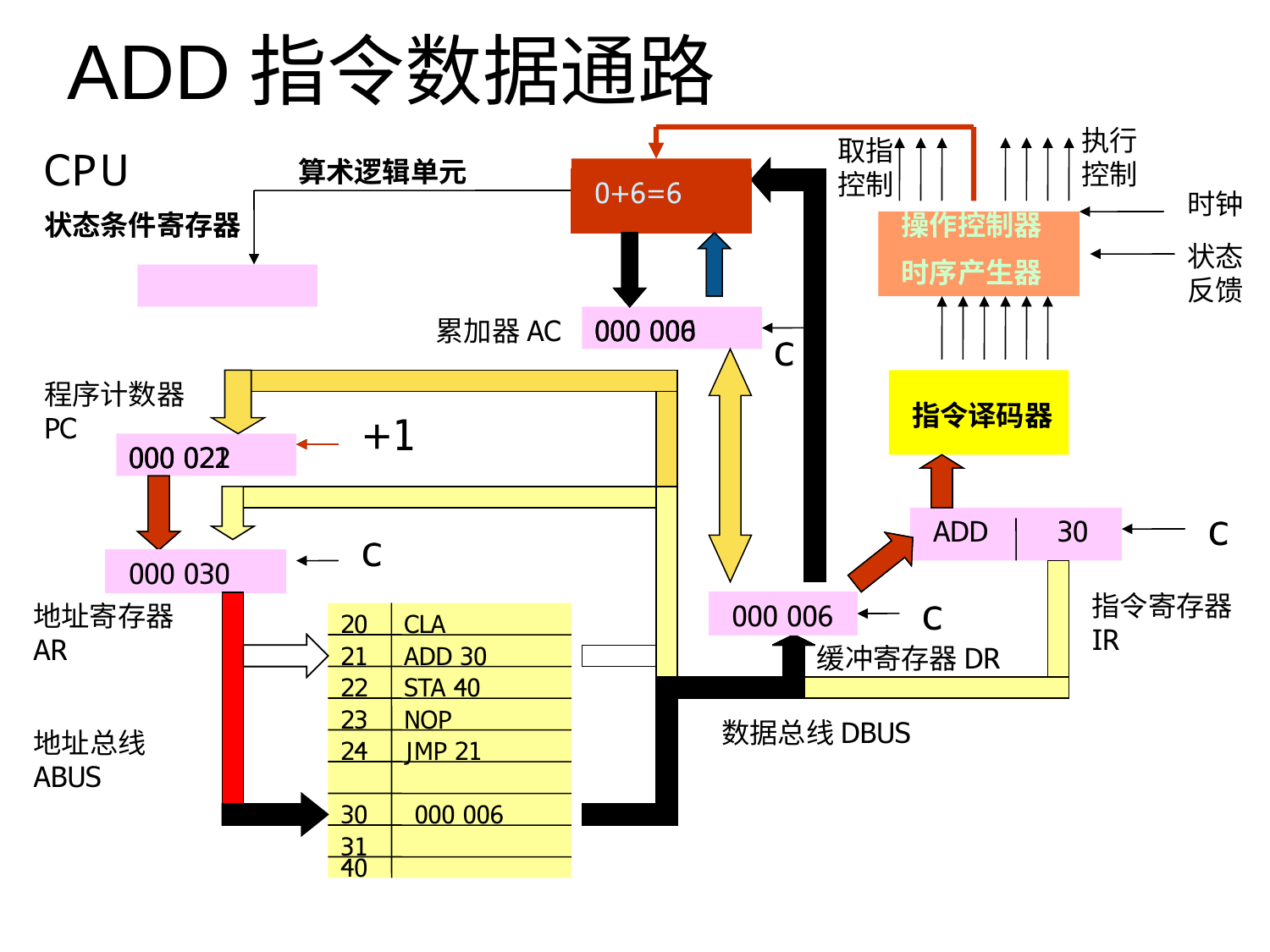

# ADD指令数据通路
执行控制

取指控制

CPU

算术逻辑单元

0+6=6
ALU

时钟

状态条件寄存器
操作控制器
时序产生器

状态反馈

累加器AC

000 006
000 000
c

程序计数器PC

指令译码器
+1

000 021
000 022

c

ADD        30
c

000 021

000 030

c
指令寄存器IR
地址寄存器AR

000 006
ADD

20

CLA

21
ADD 30

缓冲寄存器DR

22
STA 40

23
NOP
数据总线DBUS
地址总线ABUS

24
JMP 21

30
000 006

31
40